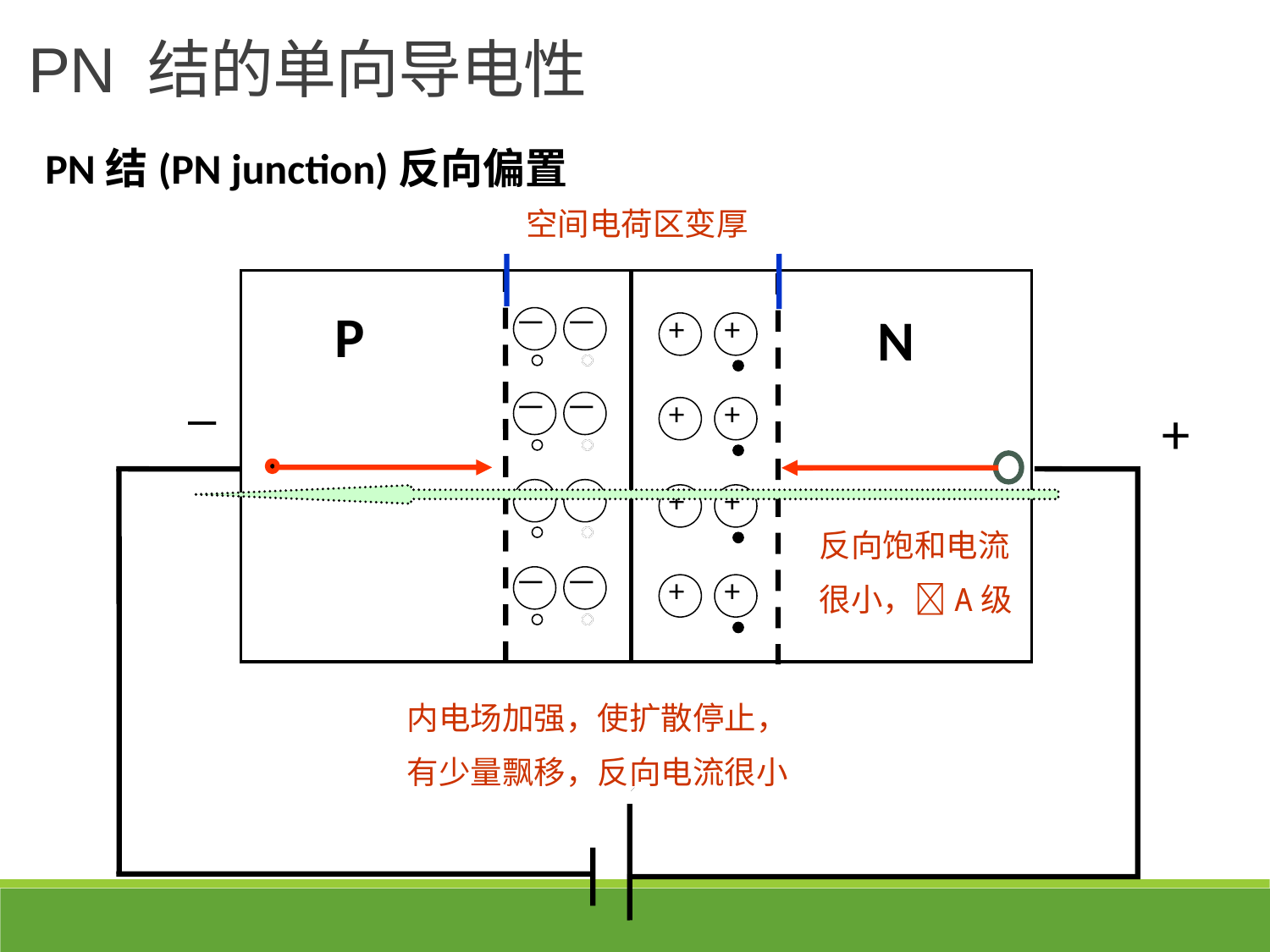

PN 结的单向导电性

PN结(PN junction)反向偏置
空间电荷区变厚

P
－

－

－

－

－

－

－

－

N
+

+

+

+

+

+

+

+

_

+

反向饱和电流
很小，μA级
内电场加强，使扩散停止，
有少量飘移，反向电流很小